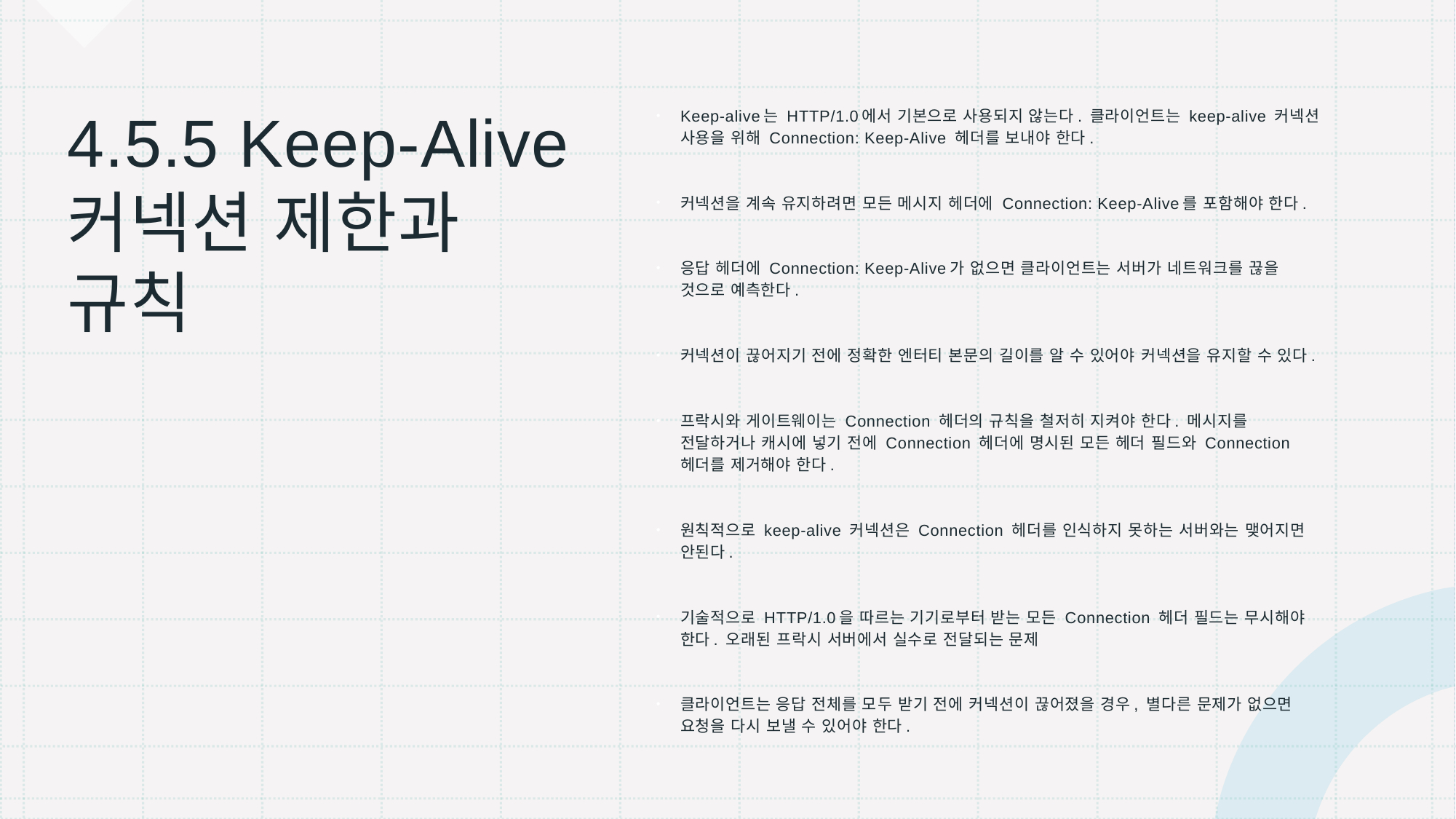

# 4.5.5 Keep-Alive 커넥션 제한과 규칙
Keep-alive는 HTTP/1.0에서 기본으로 사용되지 않는다. 클라이언트는 keep-alive 커넥션 사용을 위해 Connection: Keep-Alive 헤더를 보내야 한다.

커넥션을 계속 유지하려면 모든 메시지 헤더에 Connection: Keep-Alive를 포함해야 한다.

응답 헤더에 Connection: Keep-Alive가 없으면 클라이언트는 서버가 네트워크를 끊을 것으로 예측한다.

커넥션이 끊어지기 전에 정확한 엔터티 본문의 길이를 알 수 있어야 커넥션을 유지할 수 있다.

프락시와 게이트웨이는 Connection 헤더의 규칙을 철저히 지켜야 한다. 메시지를 전달하거나 캐시에 넣기 전에 Connection 헤더에 명시된 모든 헤더 필드와 Connection 헤더를 제거해야 한다.

원칙적으로 keep-alive 커넥션은 Connection 헤더를 인식하지 못하는 서버와는 맺어지면 안된다.

기술적으로 HTTP/1.0을 따르는 기기로부터 받는 모든 Connection 헤더 필드는 무시해야 한다. 오래된 프락시 서버에서 실수로 전달되는 문제

클라이언트는 응답 전체를 모두 받기 전에 커넥션이 끊어졌을 경우, 별다른 문제가 없으면 요청을 다시 보낼 수 있어야 한다.